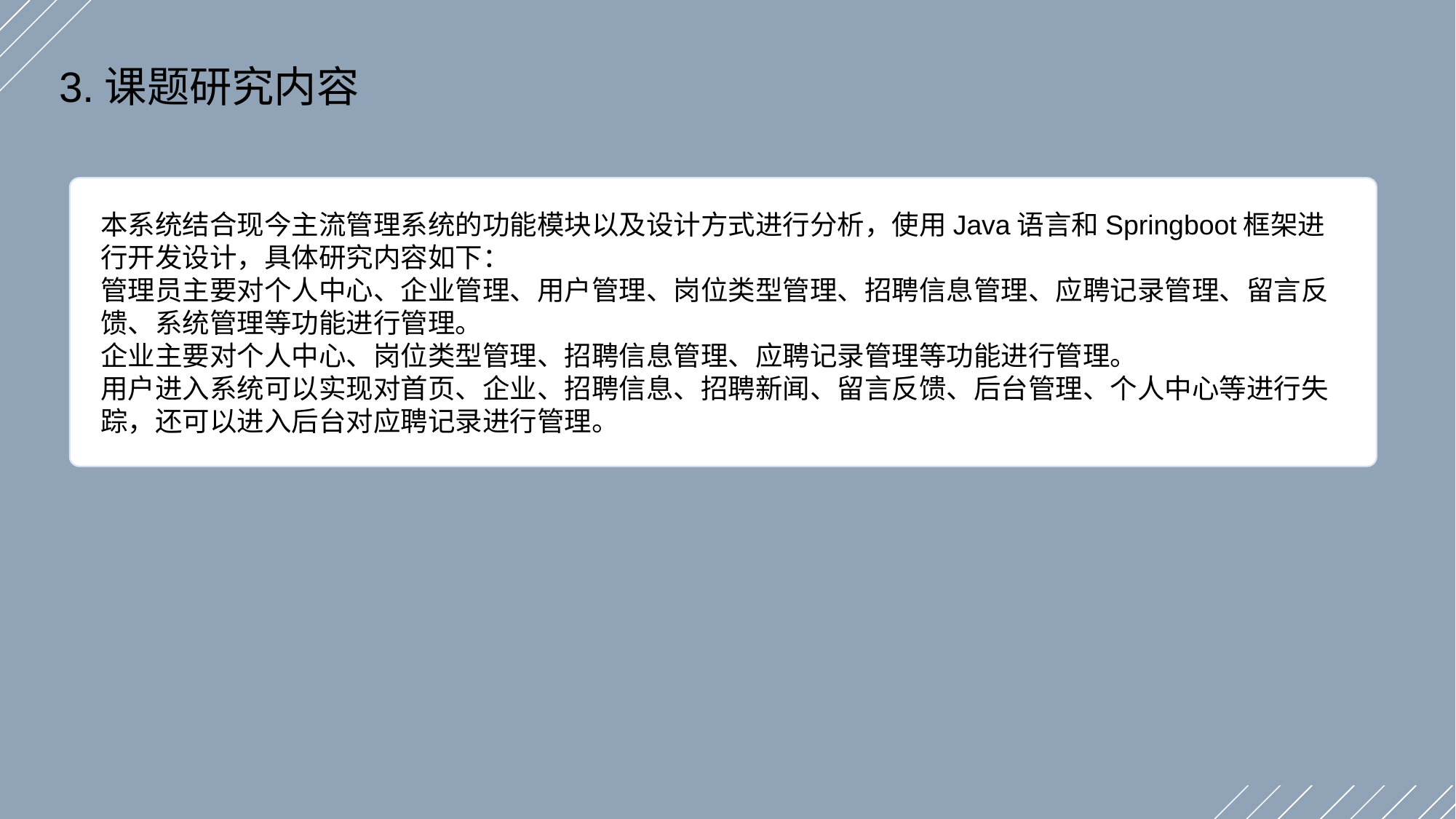

3.课题研究内容

本系统结合现今主流管理系统的功能模块以及设计方式进行分析，使用Java语言和Springboot框架进行开发设计，具体研究内容如下：
管理员主要对个人中心、企业管理、用户管理、岗位类型管理、招聘信息管理、应聘记录管理、留言反馈、系统管理等功能进行管理。
企业主要对个人中心、岗位类型管理、招聘信息管理、应聘记录管理等功能进行管理。
用户进入系统可以实现对首页、企业、招聘信息、招聘新闻、留言反馈、后台管理、个人中心等进行失踪，还可以进入后台对应聘记录进行管理。